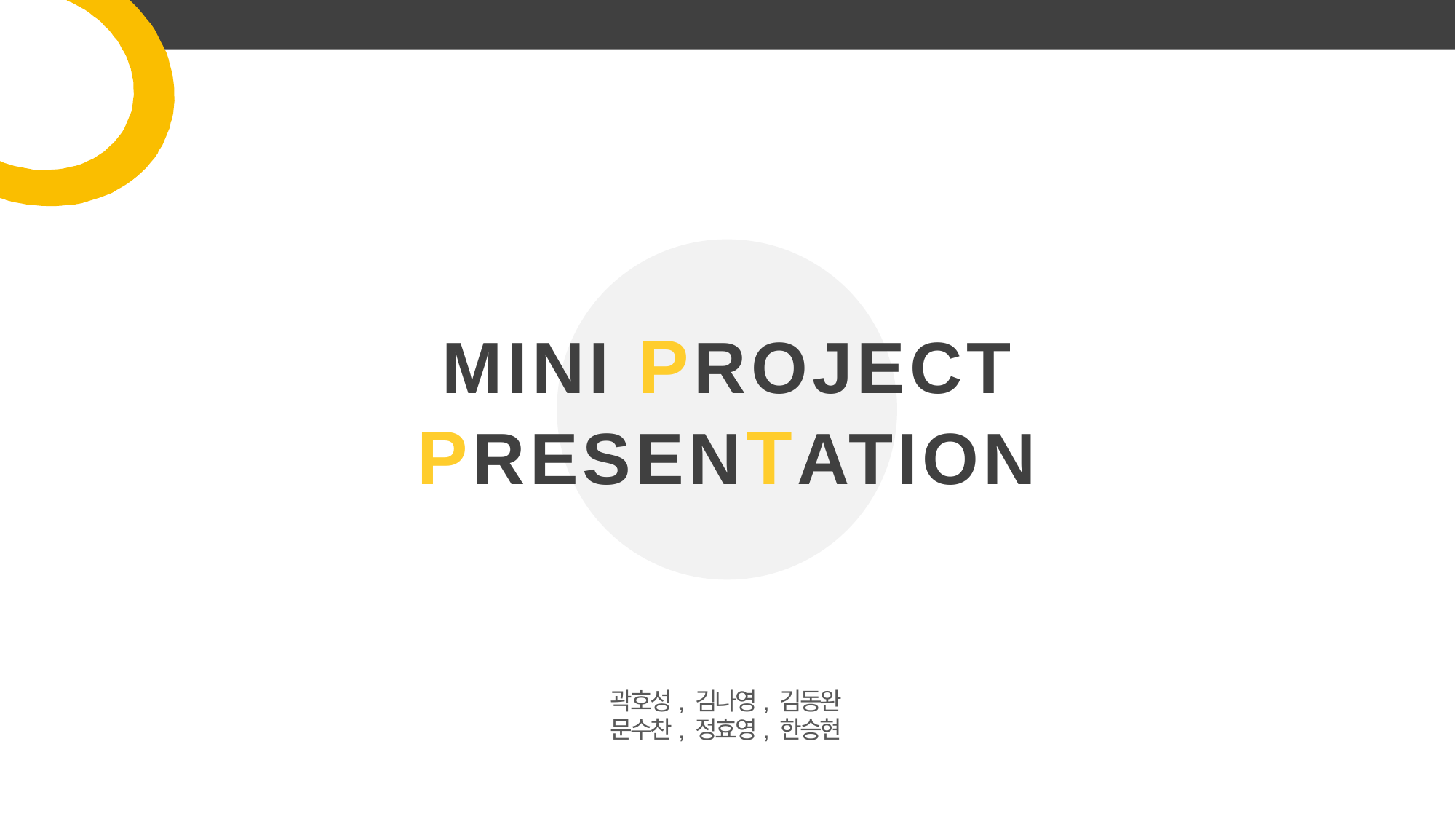

MINI PROJECT
PRESENTATION
곽호성, 김나영, 김동완
문수찬, 정효영, 한승현